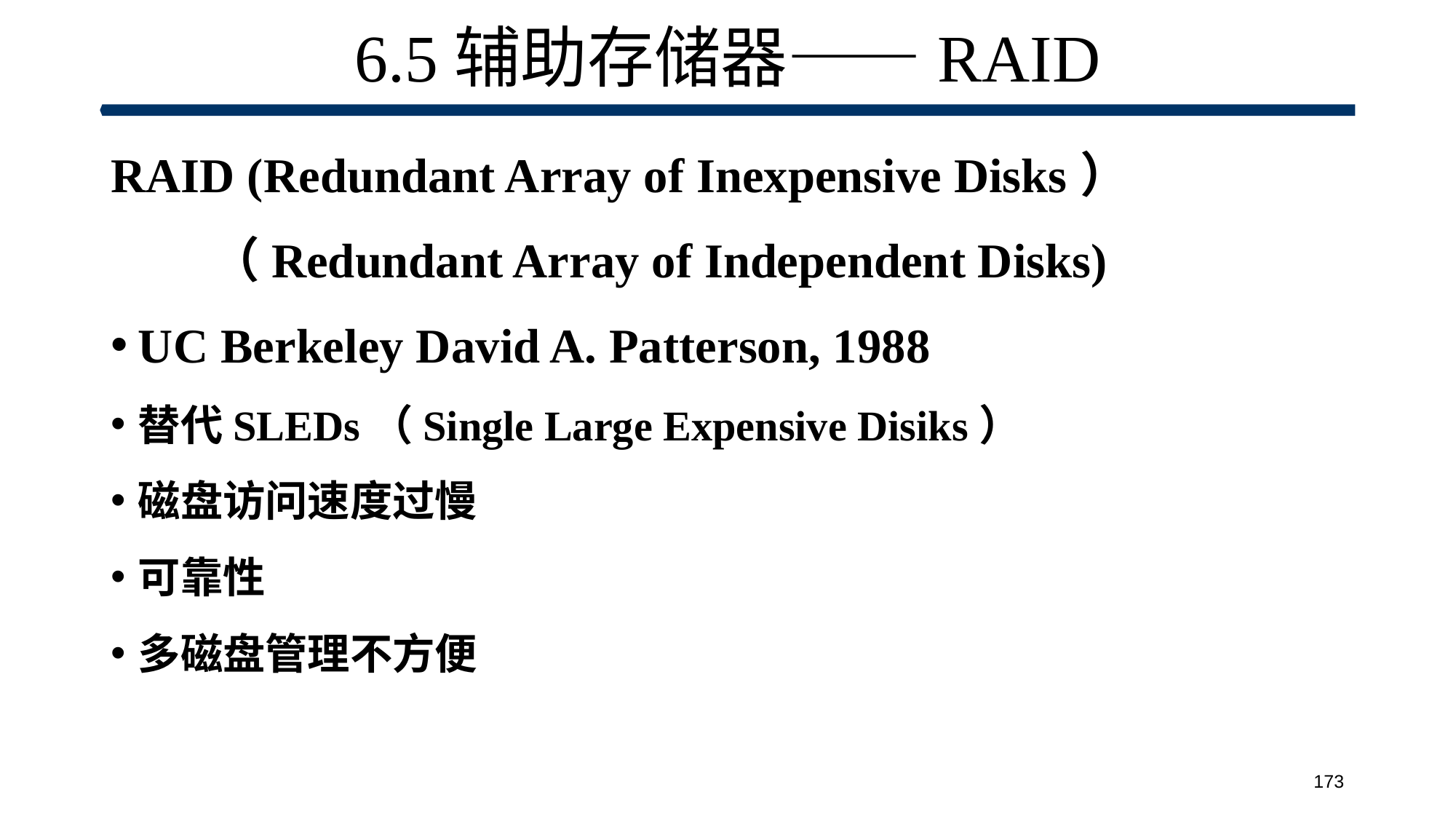

# 6.5辅助存储器——RAID
RAID (Redundant Array of Inexpensive Disks）
        （Redundant Array of Independent Disks)
UC Berkeley David A. Patterson, 1988
替代SLEDs（Single Large Expensive Disiks）
磁盘访问速度过慢
可靠性
多磁盘管理不方便

173